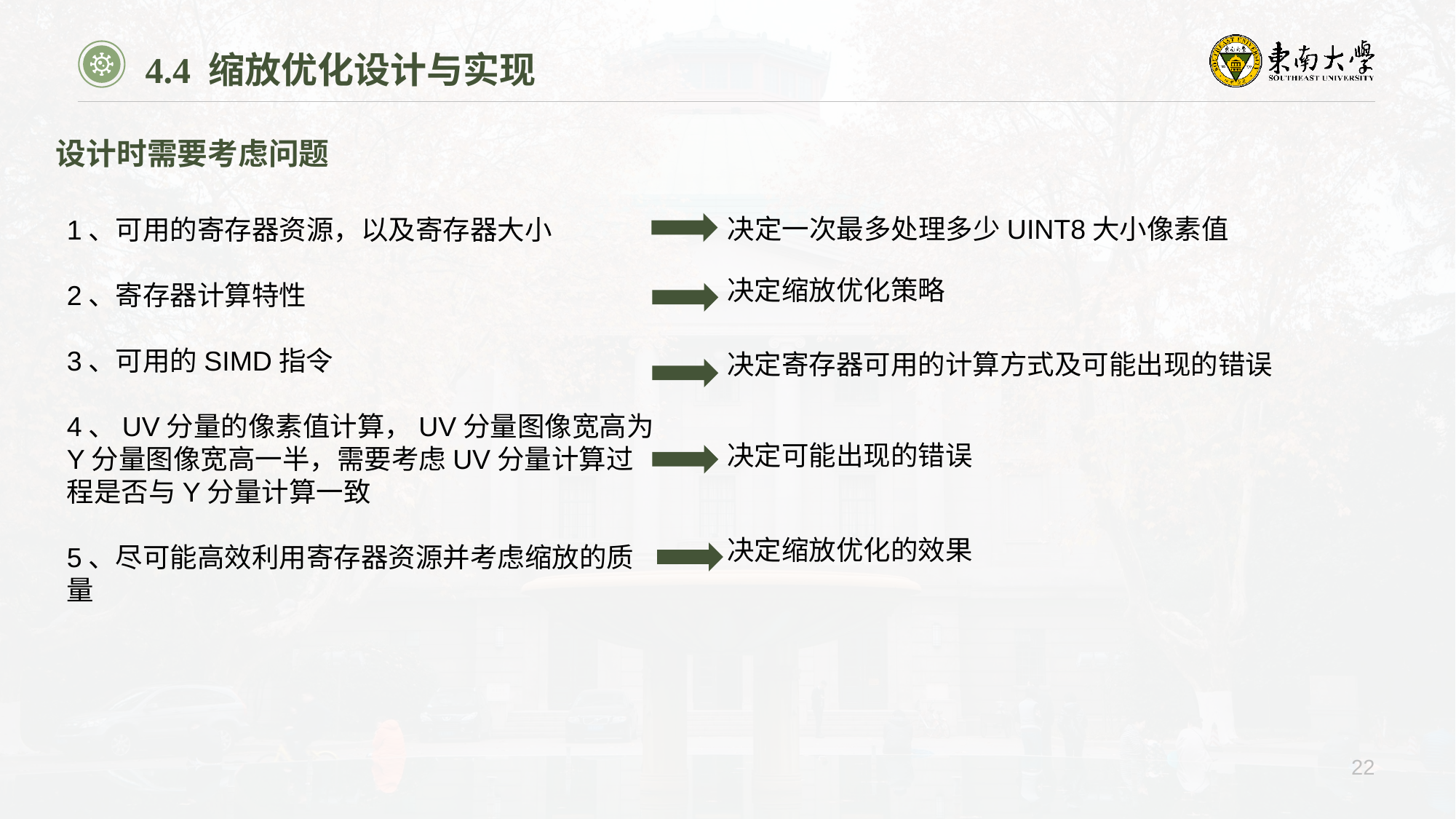

4.4 缩放优化设计与实现
设计时需要考虑问题
决定一次最多处理多少UINT8大小像素值
1、可用的寄存器资源，以及寄存器大小

2、寄存器计算特性

3、可用的SIMD指令

4、UV分量的像素值计算，UV分量图像宽高为Y分量图像宽高一半，需要考虑UV分量计算过程是否与Y分量计算一致

5、尽可能高效利用寄存器资源并考虑缩放的质量

决定缩放优化策略

决定寄存器可用的计算方式及可能出现的错误

决定可能出现的错误

决定缩放优化的效果

22